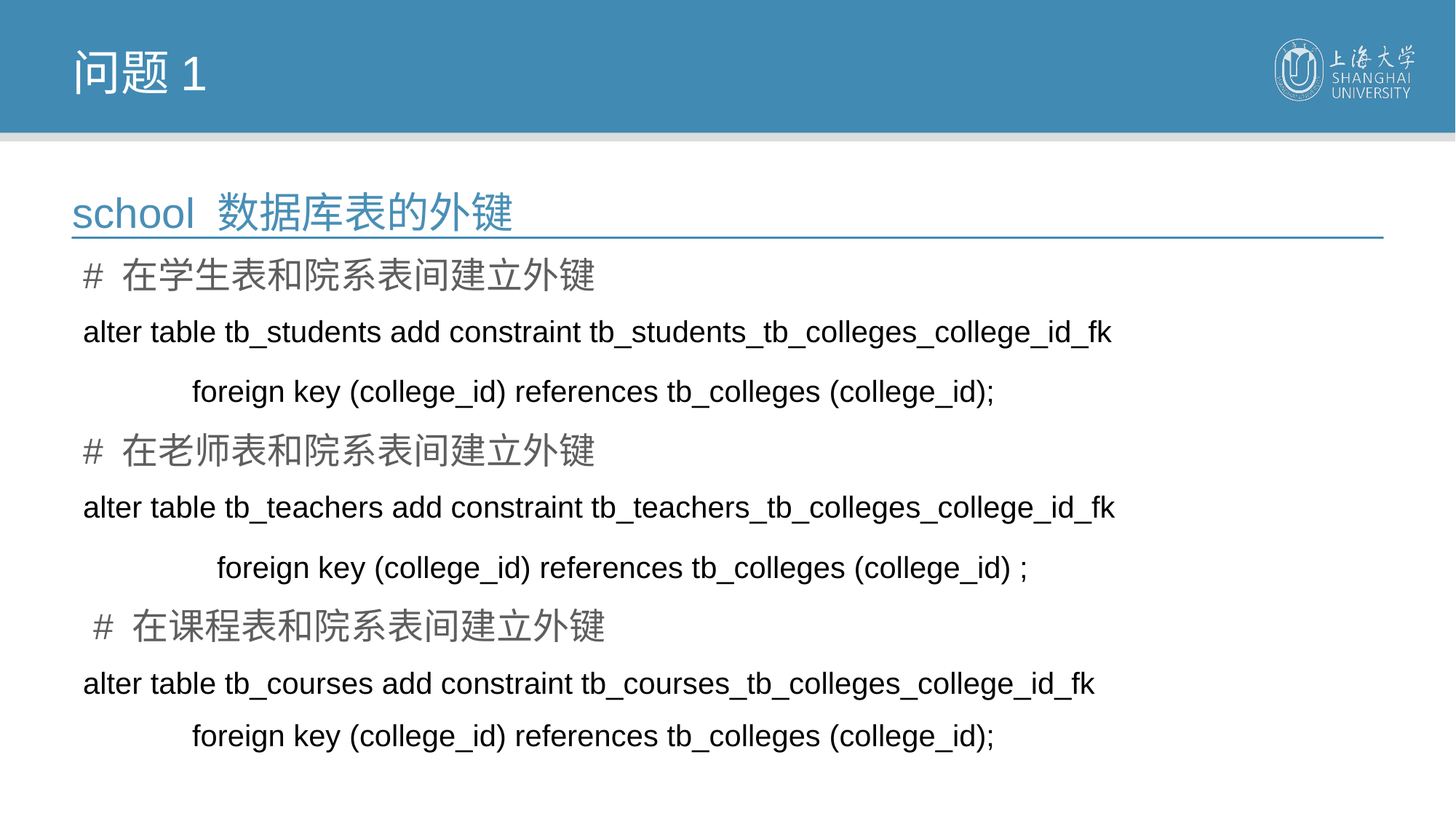

问题1
school 数据库表的外键
# 在学生表和院系表间建立外键
alter table tb_students add constraint tb_students_tb_colleges_college_id_fk
        	foreign key (college_id) references tb_colleges (college_id);
# 在老师表和院系表间建立外键
alter table tb_teachers add constraint tb_teachers_tb_colleges_college_id_fk
                foreign key (college_id) references tb_colleges (college_id) ;
 # 在课程表和院系表间建立外键
alter table tb_courses add constraint tb_courses_tb_colleges_college_id_fk
        	foreign key (college_id) references tb_colleges (college_id);